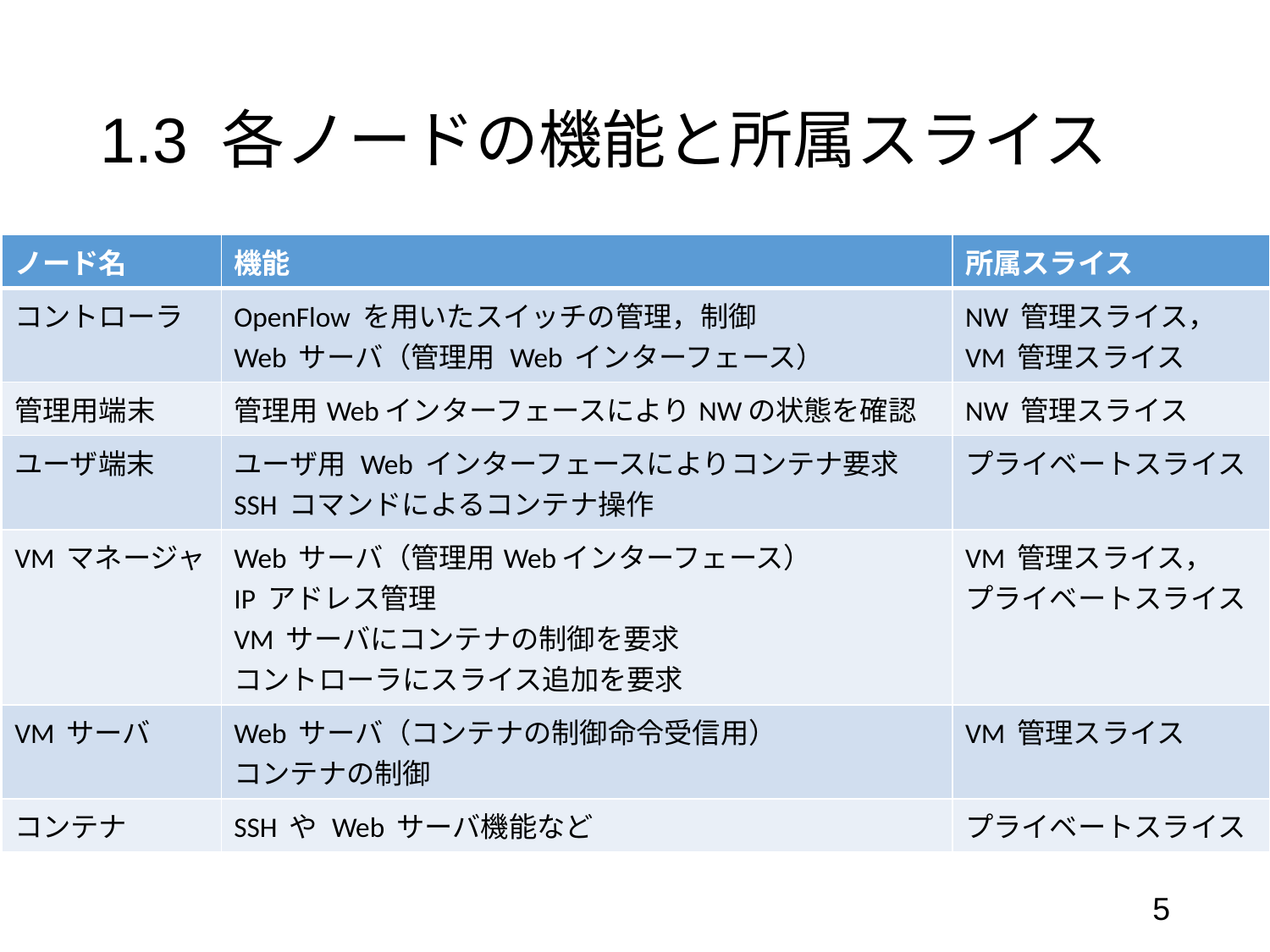

# 1.3 各ノードの機能と所属スライス
| ノード名 | 機能 | 所属スライス |
| --- | --- | --- |
| コントローラ | OpenFlow を用いたスイッチの管理，制御 Web サーバ（管理用 Web インターフェース） | NW 管理スライス， VM 管理スライス |
| 管理用端末 | 管理用WebインターフェースによりNWの状態を確認 | NW 管理スライス |
| ユーザ端末 | ユーザ用 Web インターフェースによりコンテナ要求 SSH コマンドによるコンテナ操作 | プライベートスライス |
| VM マネージャ | Web サーバ（管理用Webインターフェース） IP アドレス管理 VM サーバにコンテナの制御を要求 コントローラにスライス追加を要求 | VM 管理スライス， プライベートスライス |
| VM サーバ | Web サーバ（コンテナの制御命令受信用） コンテナの制御 | VM 管理スライス |
| コンテナ | SSH や Web サーバ機能など | プライベートスライス |
5